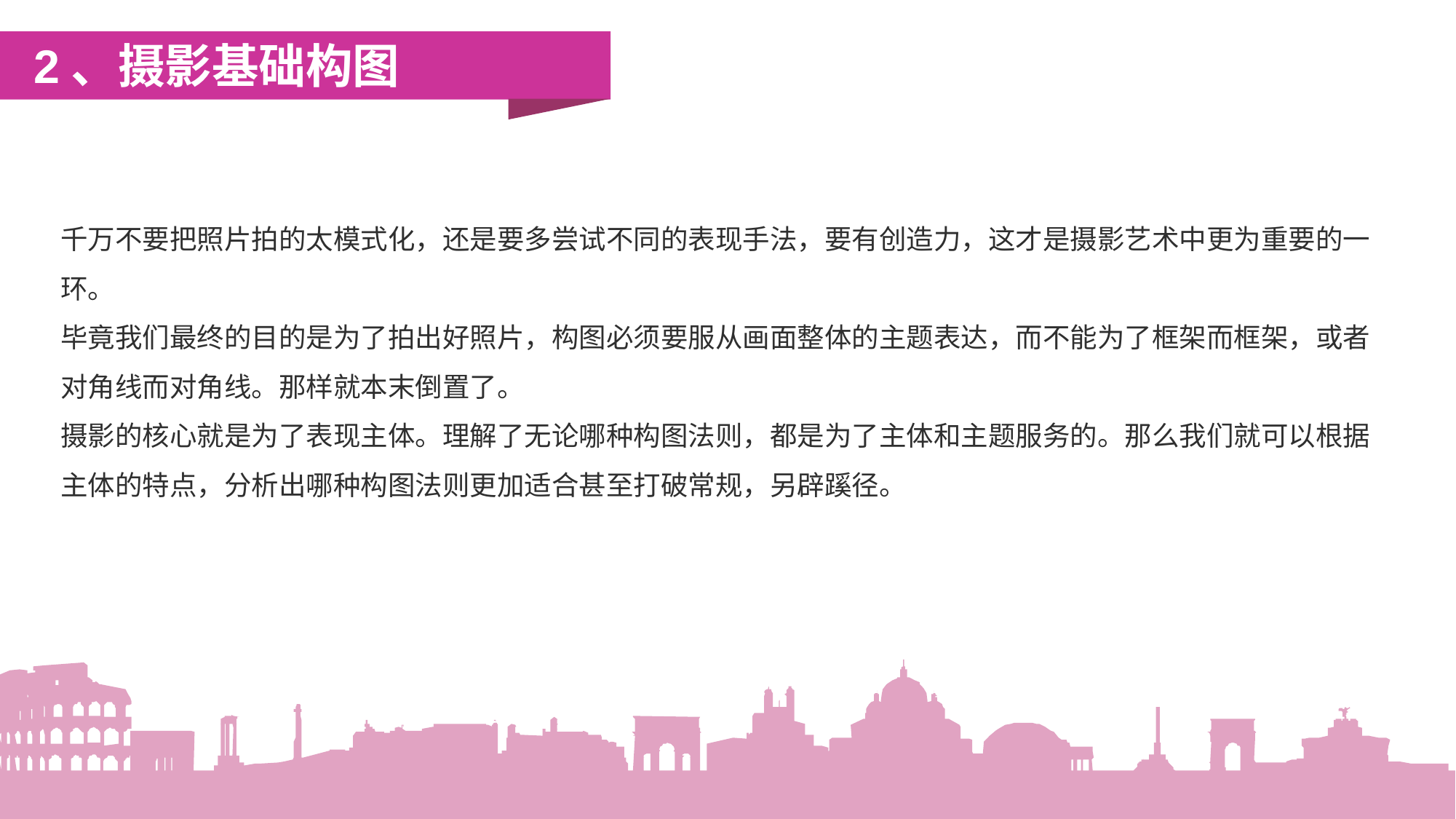

2、摄影基础构图

千万不要把照片拍的太模式化，还是要多尝试不同的表现手法，要有创造力，这才是摄影艺术中更为重要的一环。
毕竟我们最终的目的是为了拍出好照片，构图必须要服从画面整体的主题表达，而不能为了框架而框架，或者对角线而对角线。那样就本末倒置了。
摄影的核心就是为了表现主体。理解了无论哪种构图法则，都是为了主体和主题服务的。那么我们就可以根据主体的特点，分析出哪种构图法则更加适合甚至打破常规，另辟蹊径。